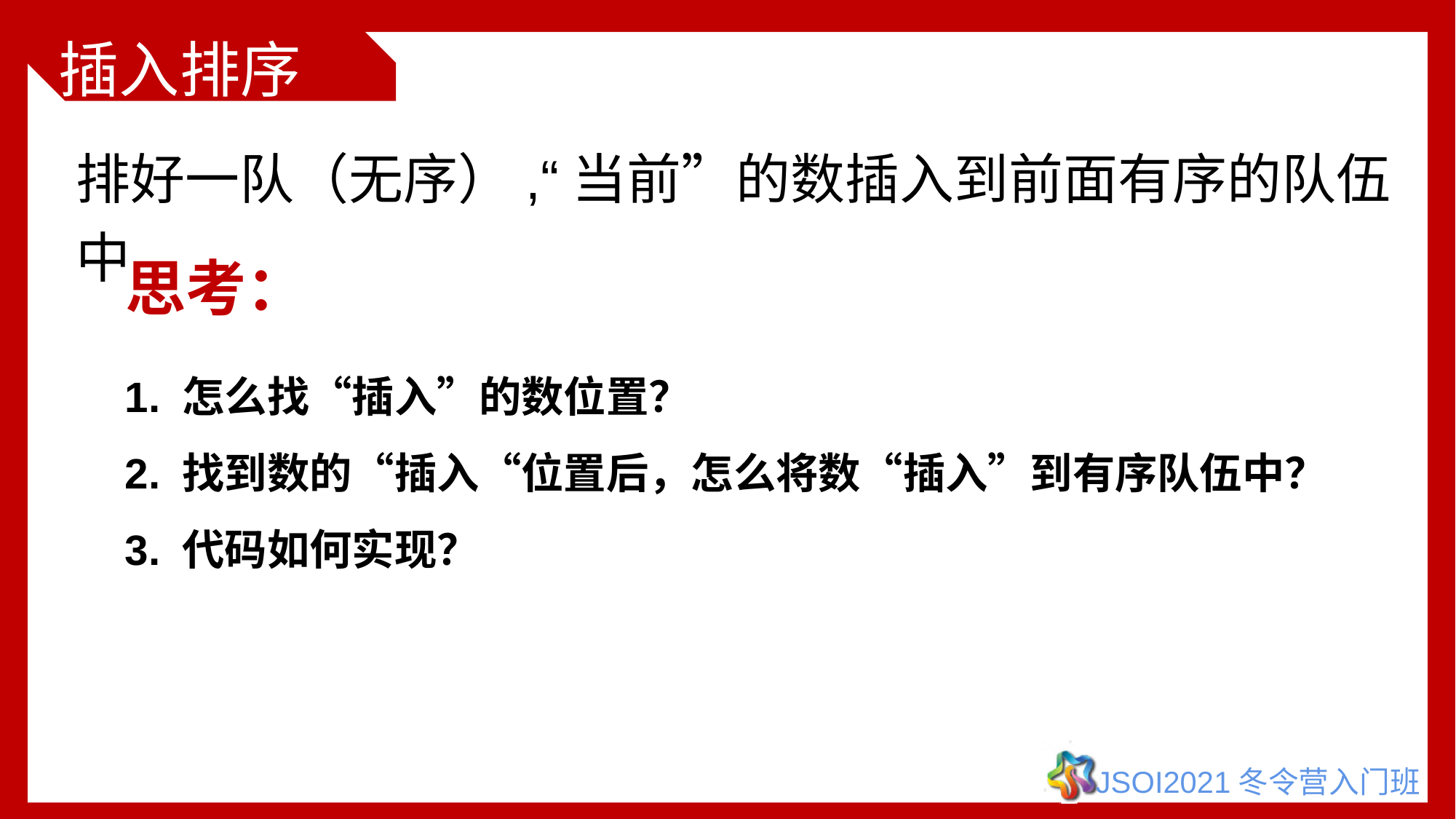

# 插入排序
排好一队（无序）,“当前”的数插入到前面有序的队伍中
思考：
1. 怎么找“插入”的数位置？
2. 找到数的“插入“位置后，怎么将数“插入”到有序队伍中？
3. 代码如何实现？